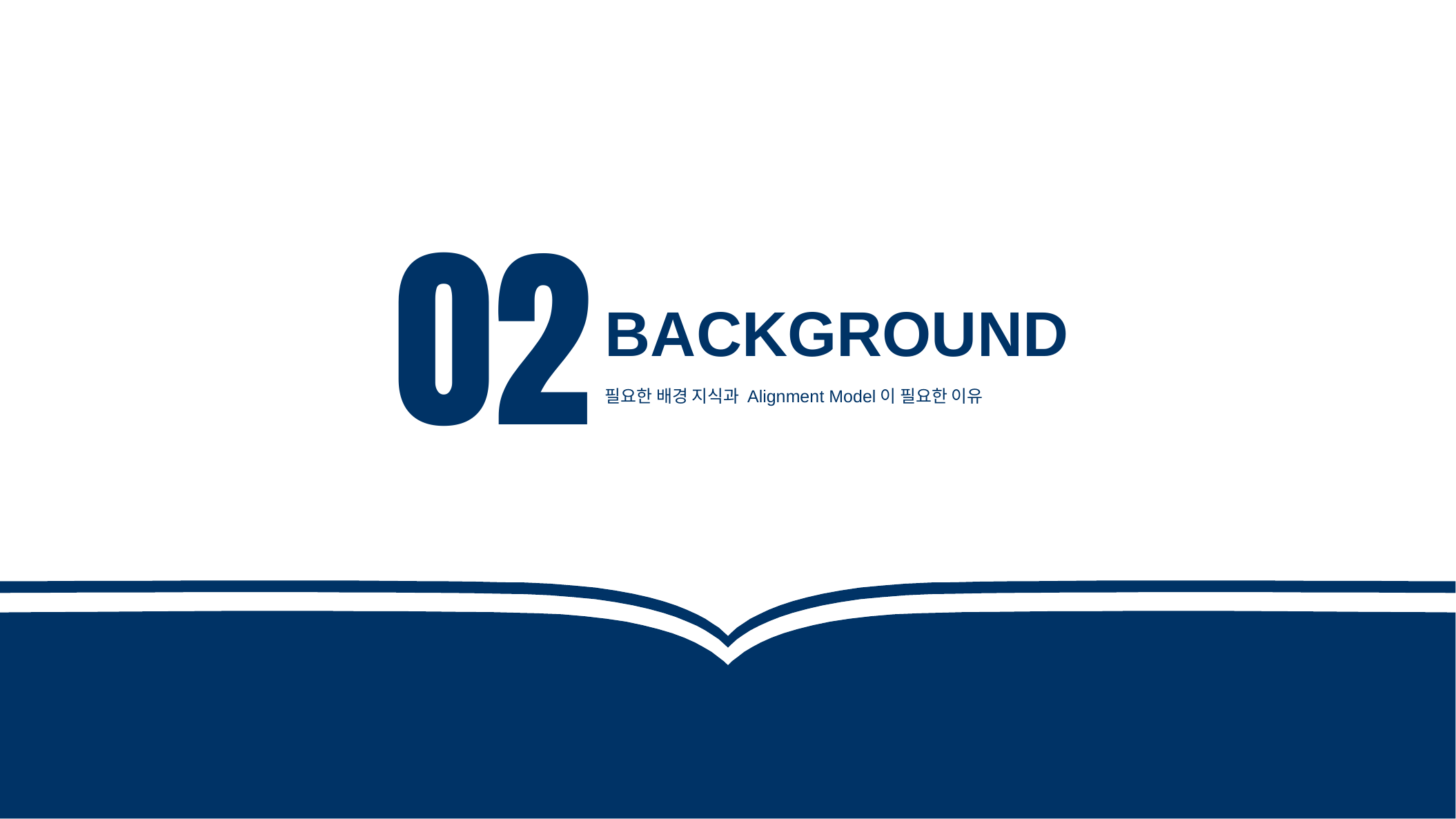

02
BACKGROUND
필요한 배경 지식과 Alignment Model이 필요한 이유